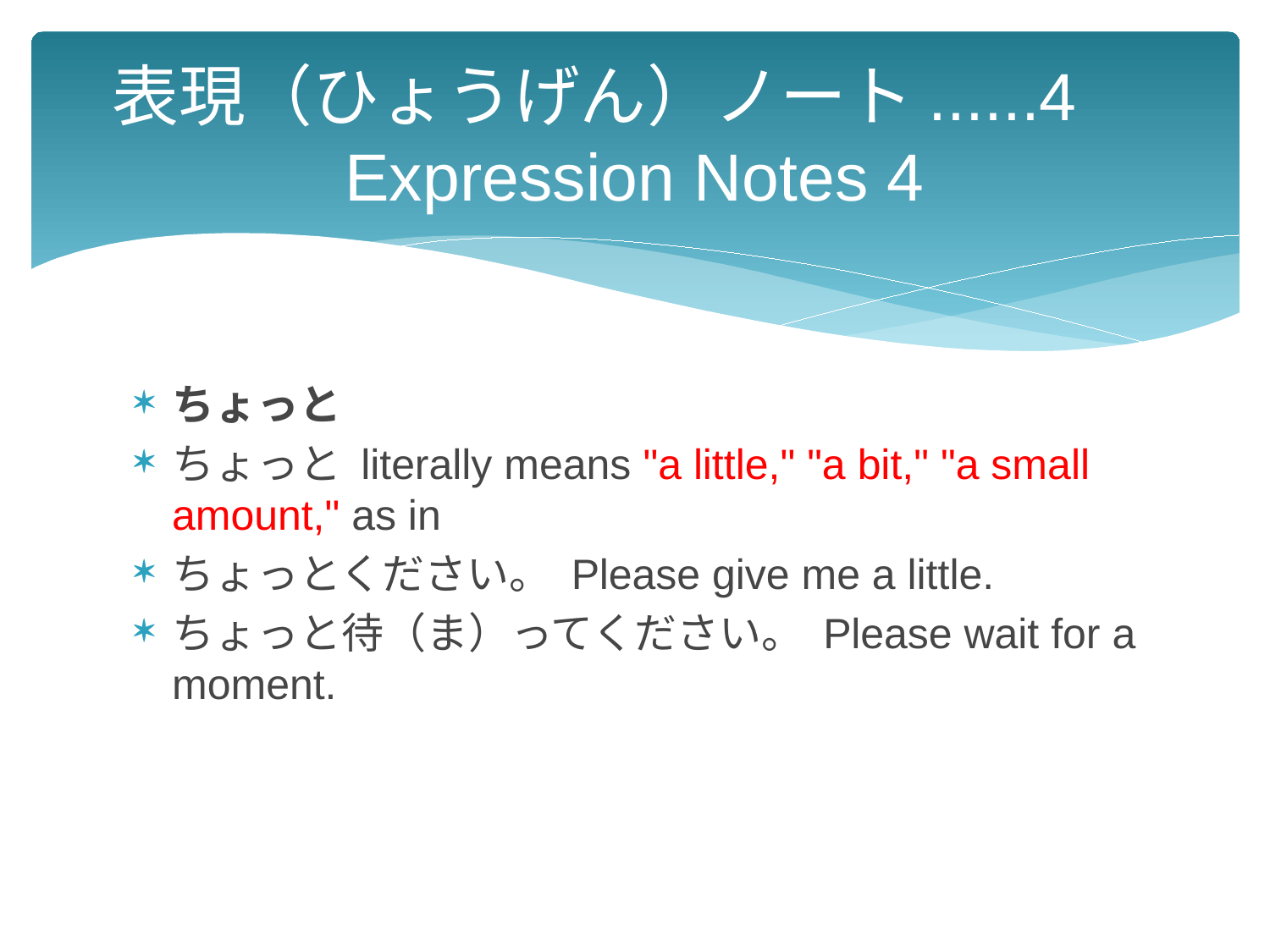

# 表現（ひょうげん）ノート......4　 Expression Notes 4
ちょっと
ちょっと literally means "a little," "a bit," "a small amount," as in
ちょっとください。 Please give me a little.
ちょっと待（ま）ってください。 Please wait for a moment.